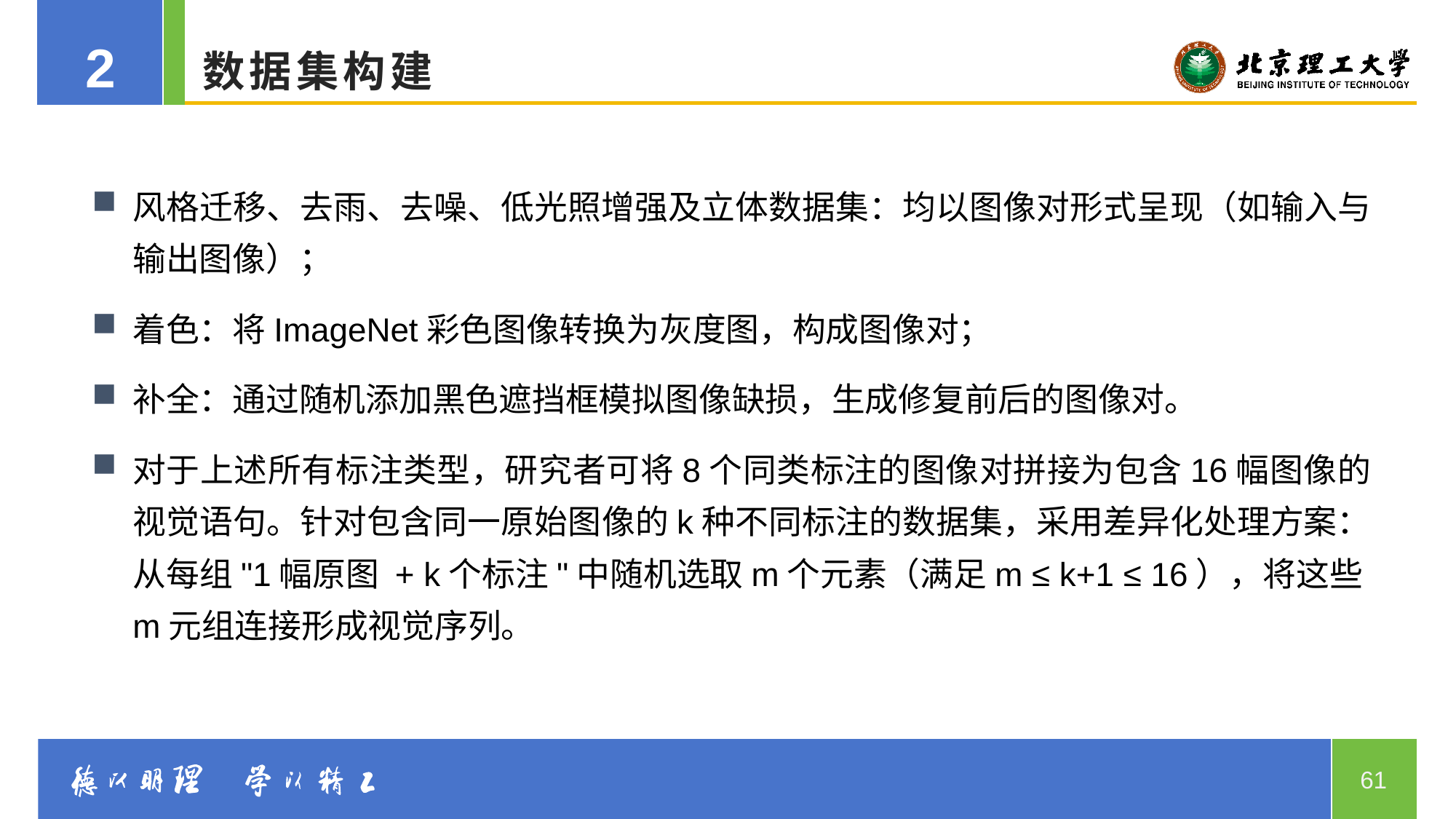

2
# 数据集构建
风格迁移、去雨、去噪、低光照增强及立体数据集：均以图像对形式呈现（如输入与输出图像）；
着色：将ImageNet彩色图像转换为灰度图，构成图像对；
补全：通过随机添加黑色遮挡框模拟图像缺损，生成修复前后的图像对。
对于上述所有标注类型，研究者可将8个同类标注的图像对拼接为包含16幅图像的视觉语句。针对包含同一原始图像的k种不同标注的数据集，采用差异化处理方案：从每组"1幅原图 + k个标注"中随机选取m个元素（满足m ≤ k+1 ≤ 16），将这些m元组连接形成视觉序列。